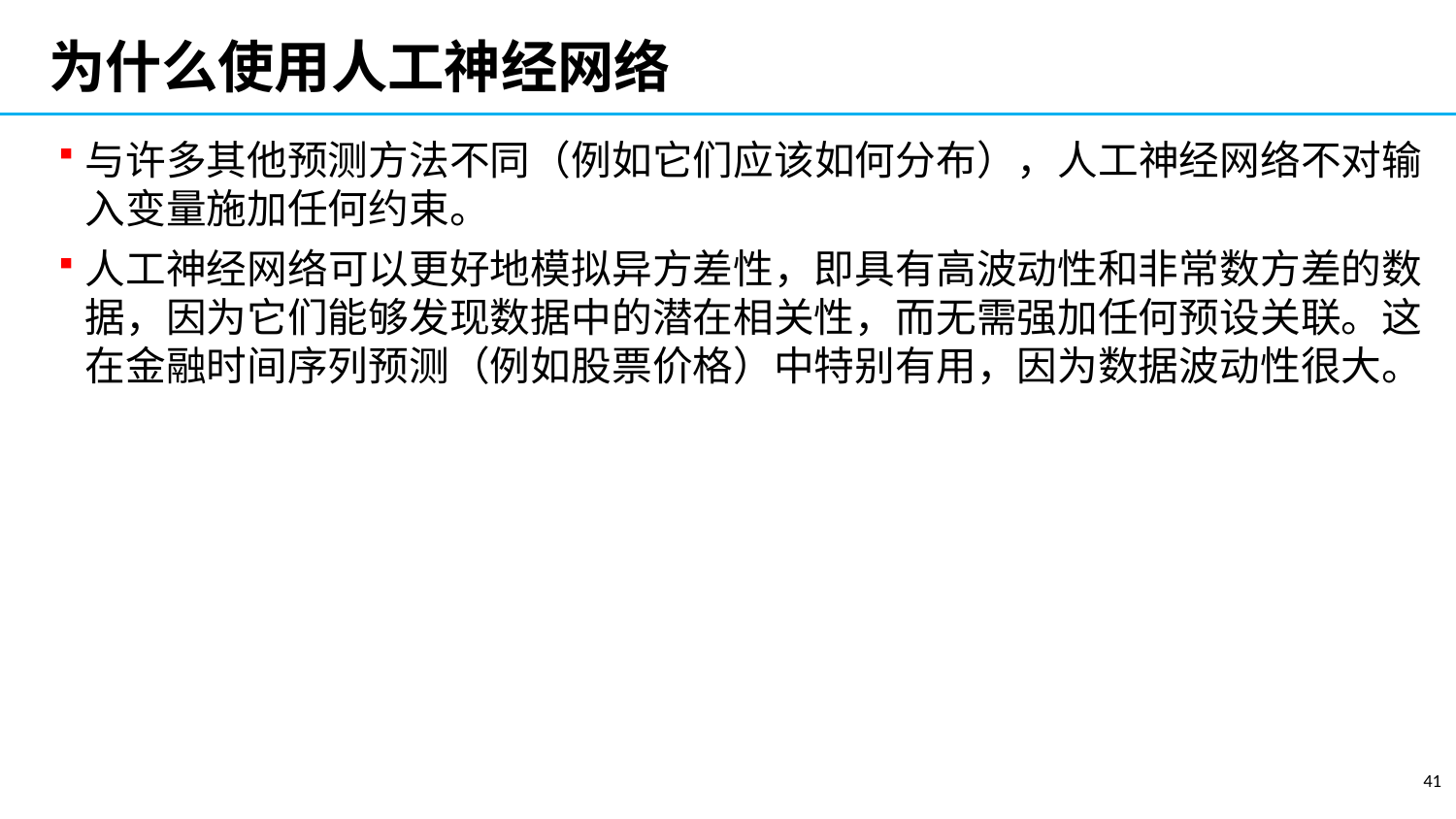

# 为什么使用人工神经网络

与许多其他预测方法不同（例如它们应该如何分布），人工神经网络不对输入变量施加任何约束。
人工神经网络可以更好地模拟异方差性，即具有高波动性和非常数方差的数据，因为它们能够发现数据中的潜在相关性，而无需强加任何预设关联。这在金融时间序列预测（例如股票价格）中特别有用，因为数据波动性很大。
41